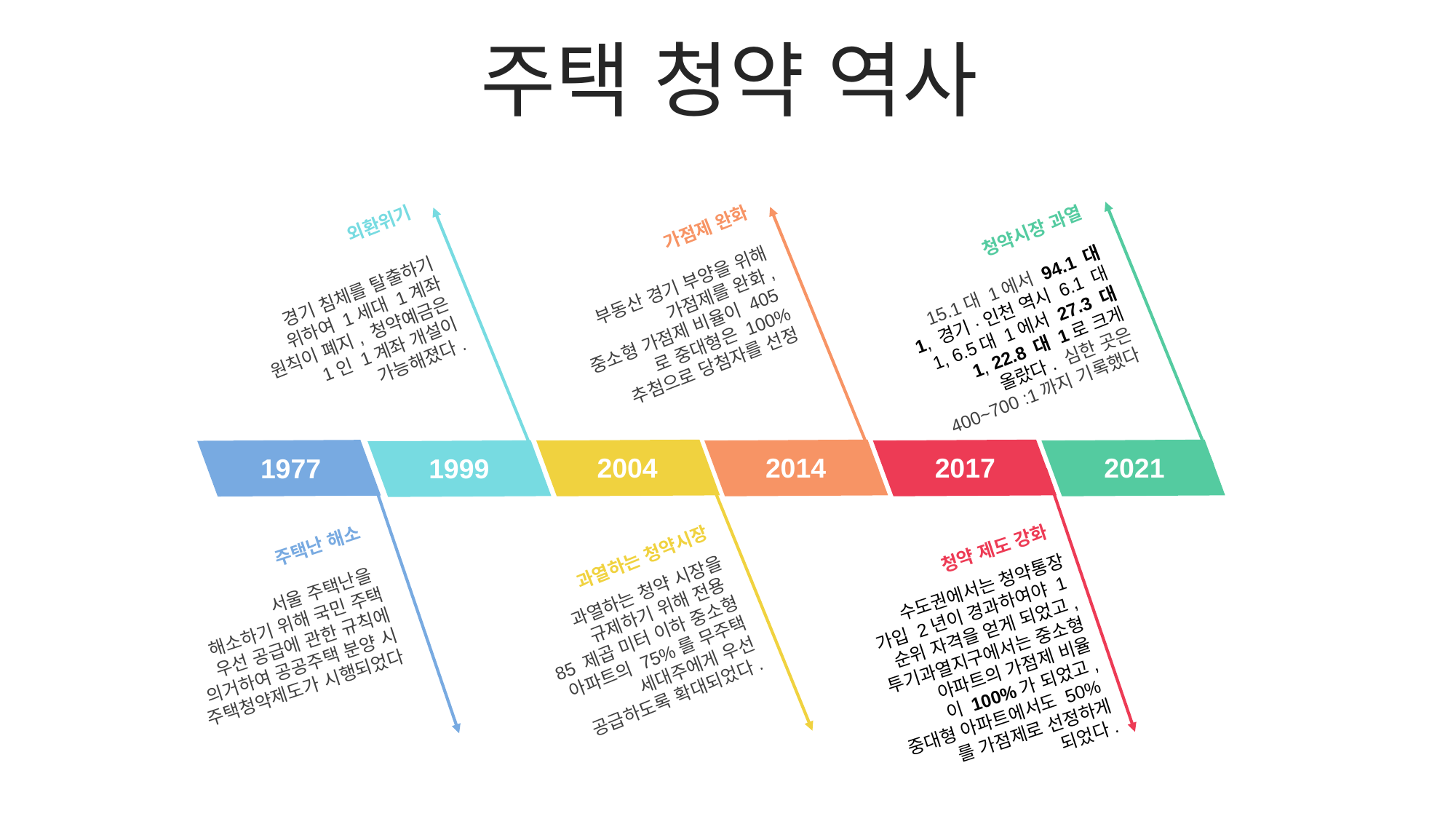

주택 청약 역사
가점제 완화
부동산 경기 부양을 위해 가점제를 완화,
중소형 가점제 비율이 405로 중대형은 100% 추첨으로 당첨자를 선정
청약시장 과열
15.1대 1에서 94.1 대 1, 경기·인천 역시 6.1 대 1, 6.5대 1에서 27.3 대 1, 22.8 대 1로 크게 올랐다. 심한 곳은 400~700 :1까지 기록했다
외환위기
경기 침체를 탈출하기 위하여 1세대 1계좌 원칙이 폐지, 청약예금은 1인 1계좌 개설이 가능해졌다.

2004
2014
2017
2021
1977
1999
청약 제도 강화
수도권에서는 청약통장 가입 2년이 경과하여야 1순위 자격을 얻게 되었고, 투기과열지구에서는 중소형 아파트의 가점제 비율이 100%가 되었고, 중대형 아파트에서도 50%를 가점제로 선정하게 되었다.
주택난 해소
서울 주택난을
해소하기 위해 국민 주택 우선 공급에 관한 규칙에 의거하여 공공주택 분양 시 주택청약제도가 시행되었다
과열하는 청약시장
과열하는 청약 시장을 규제하기 위해 전용
85 제곱 미터 이하 중소형 아파트의 75%를 무주택 세대주에게 우선 공급하도록 확대되었다.